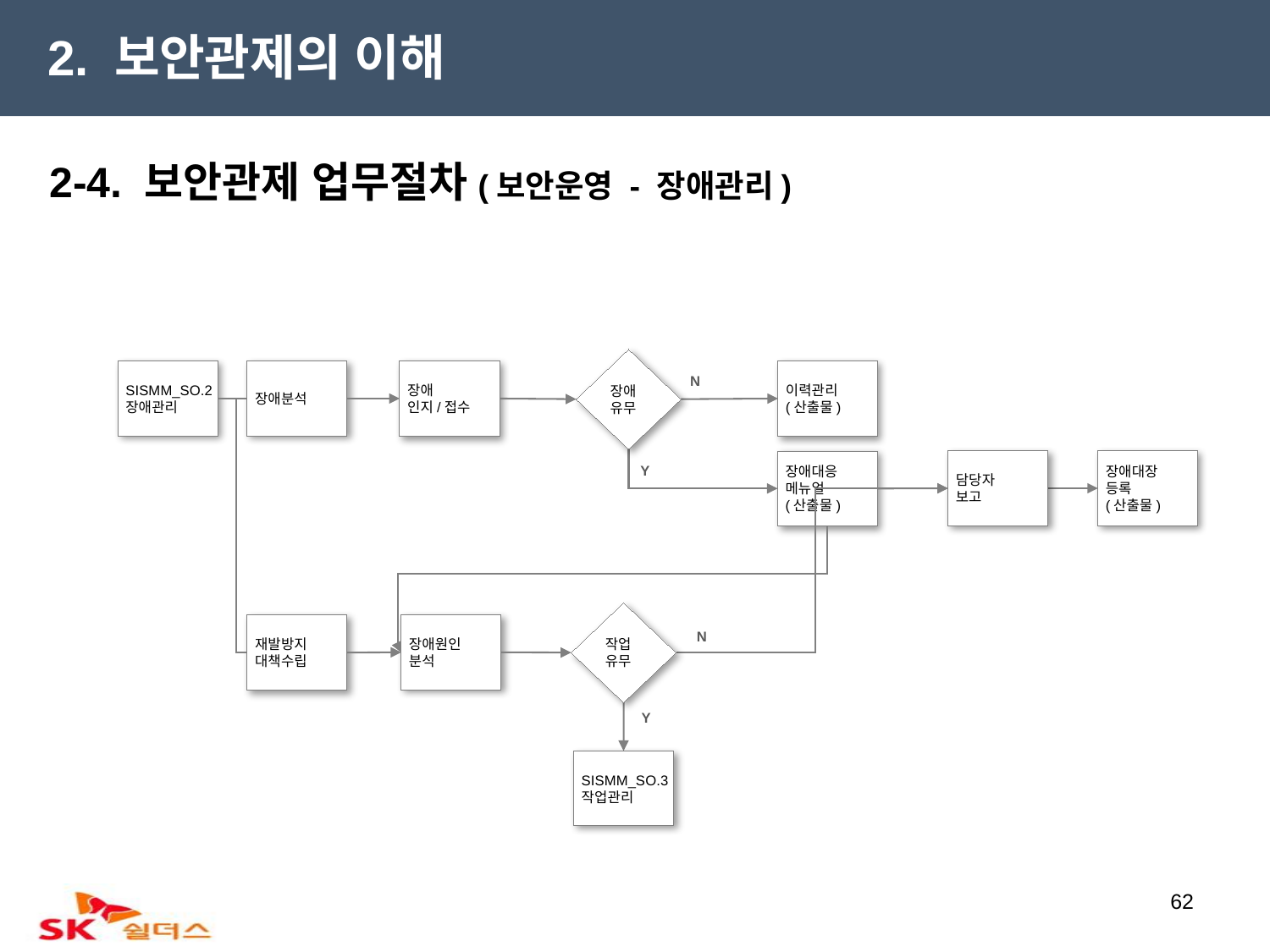

2. 보안관제의 이해
2-4. 보안관제 업무절차(보안운영 - 장애관리)
장애
유무
SISMM_SO.2
장애관리
장애분석
장애
인지/접수
이력관리
(산출물)
N
담당자
보고
장애대장
등록
(산출물)
장애대응
메뉴얼
(산출물)
Y
작업
유무
장애원인
분석
재발방지
대책수립
N
Y
SISMM_SO.3
작업관리
62